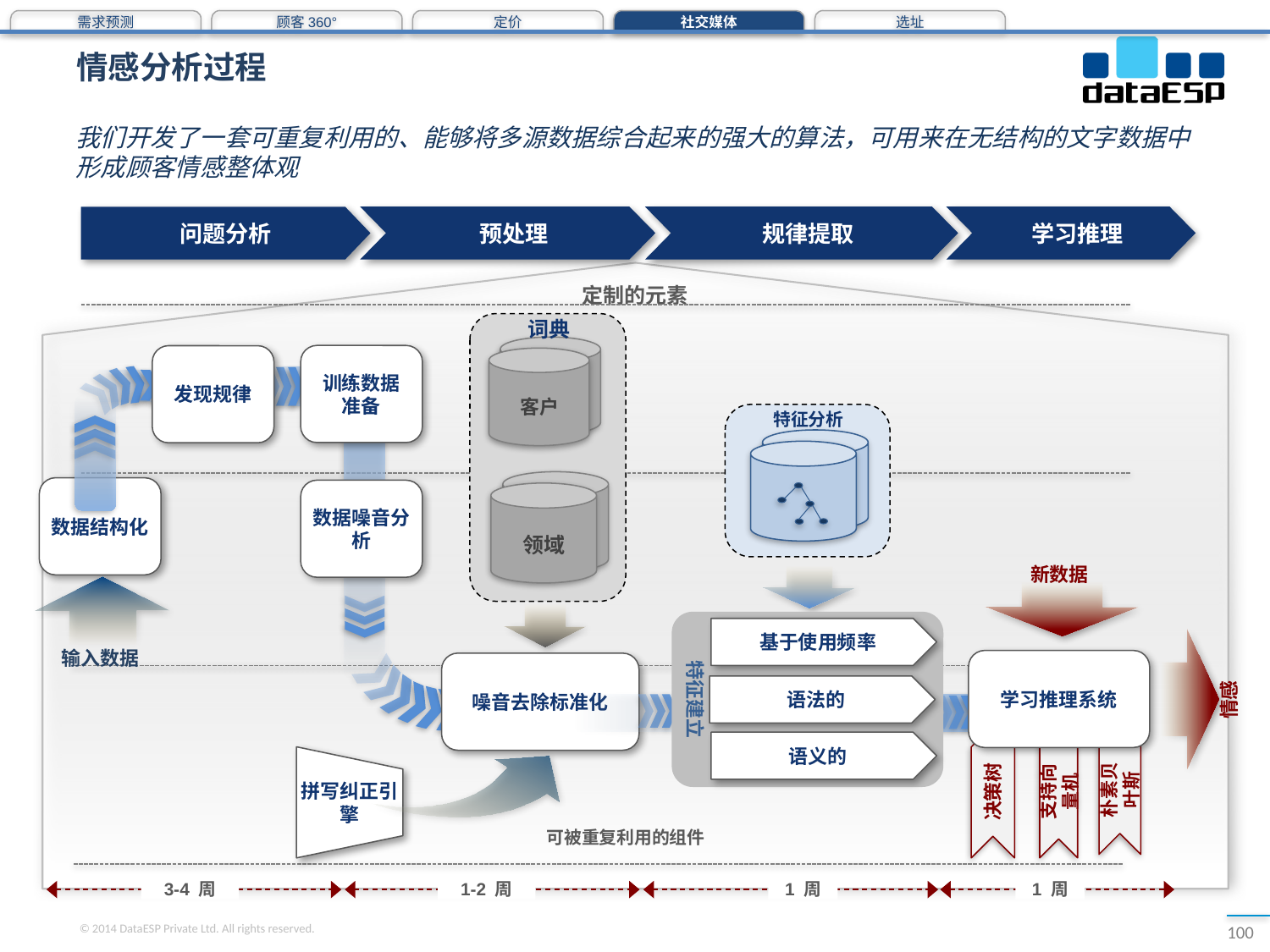

需求预测
顾客360°

定价
社交媒体
选址
# 情感分析过程
我们开发了一套可重复利用的、能够将多源数据综合起来的强大的算法，可用来在无结构的文字数据中形成顾客情感整体观
预处理
学习推理
规律提取
问题分析
定制的元素
词典

训练数据
准备
发现规律

客户
特征分析

数据结构化
数据噪音分析

领域
新数据
特征建立

基于使用频率
输入数据

学习推理系统
噪音去除标准化

语法的
情感

语义的
拼写纠正引擎
朴素贝叶斯
决策树
支持向量机
可被重复利用的组件
3-4 周
1-2 周
1 周
1 周